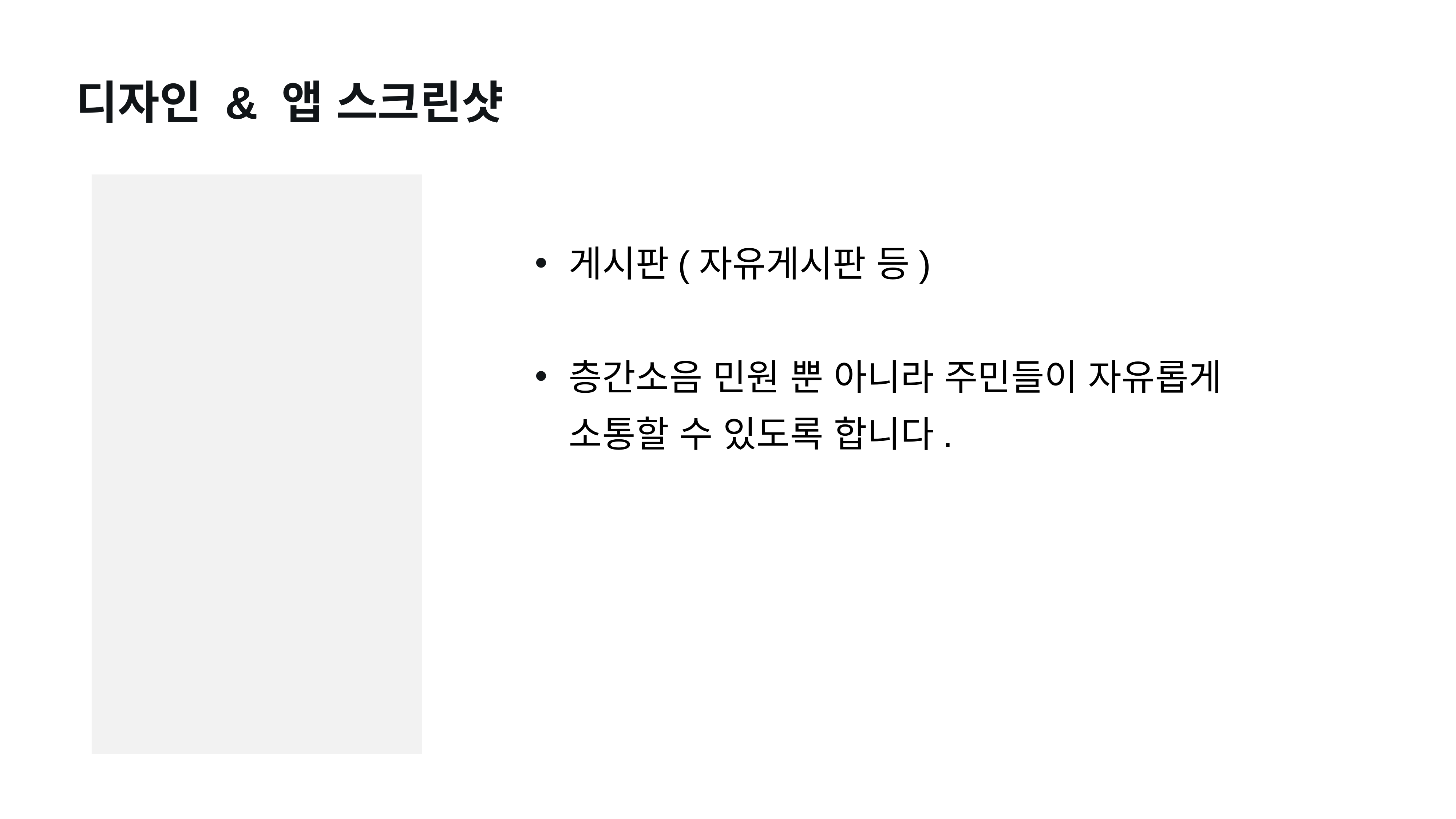

디자인 & 앱 스크린샷

게시판(자유게시판 등)

층간소음 민원 뿐 아니라 주민들이 자유롭게 소통할 수 있도록 합니다.